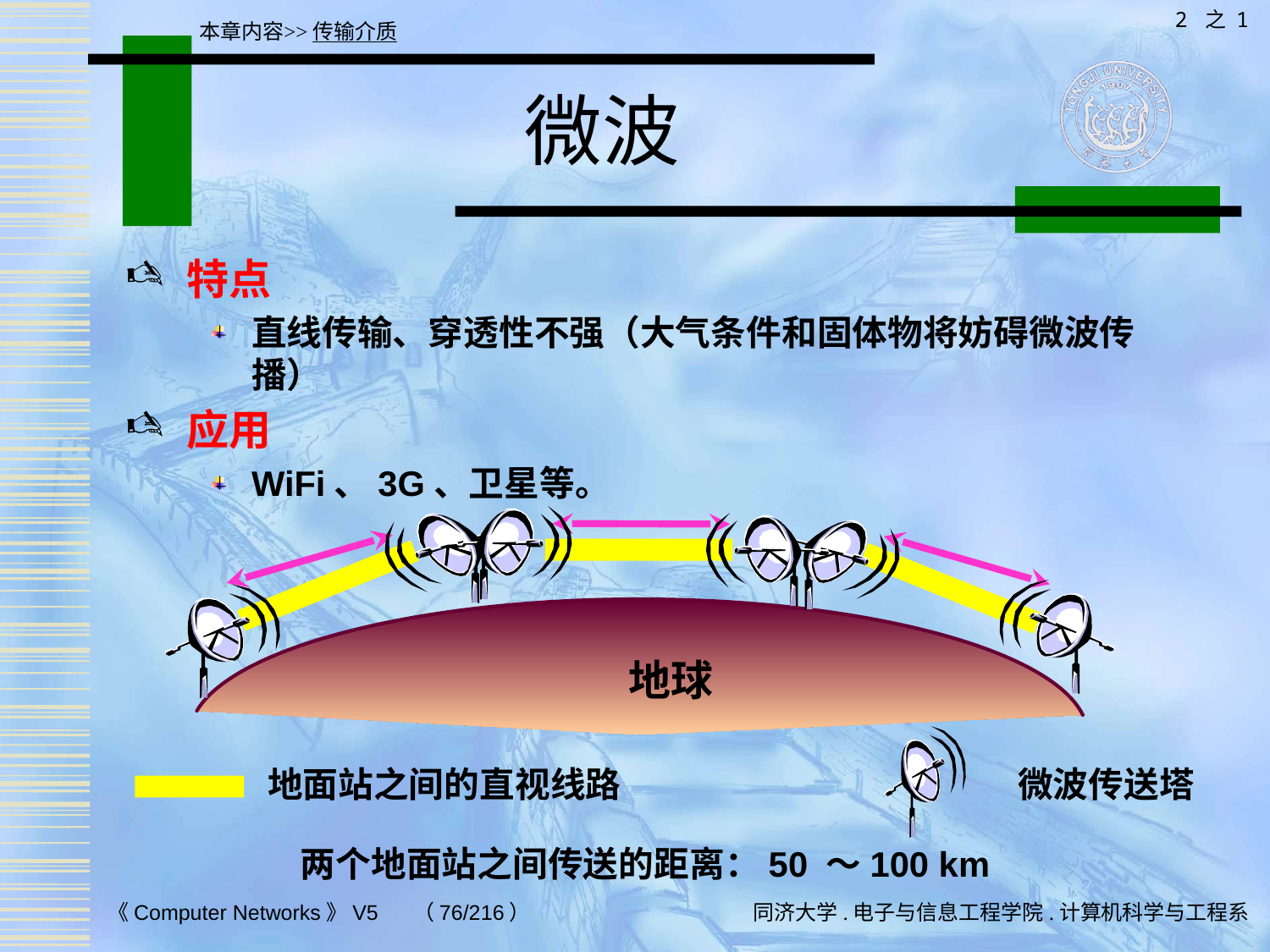

2 之 1
本章内容>>传输介质
# 微波
特点
直线传输、穿透性不强（大气条件和固体物将妨碍微波传播）
应用
WiFi、3G、卫星等。

地球

地面站之间的直视线路
微波传送塔

两个地面站之间传送的距离：50 ～100 km